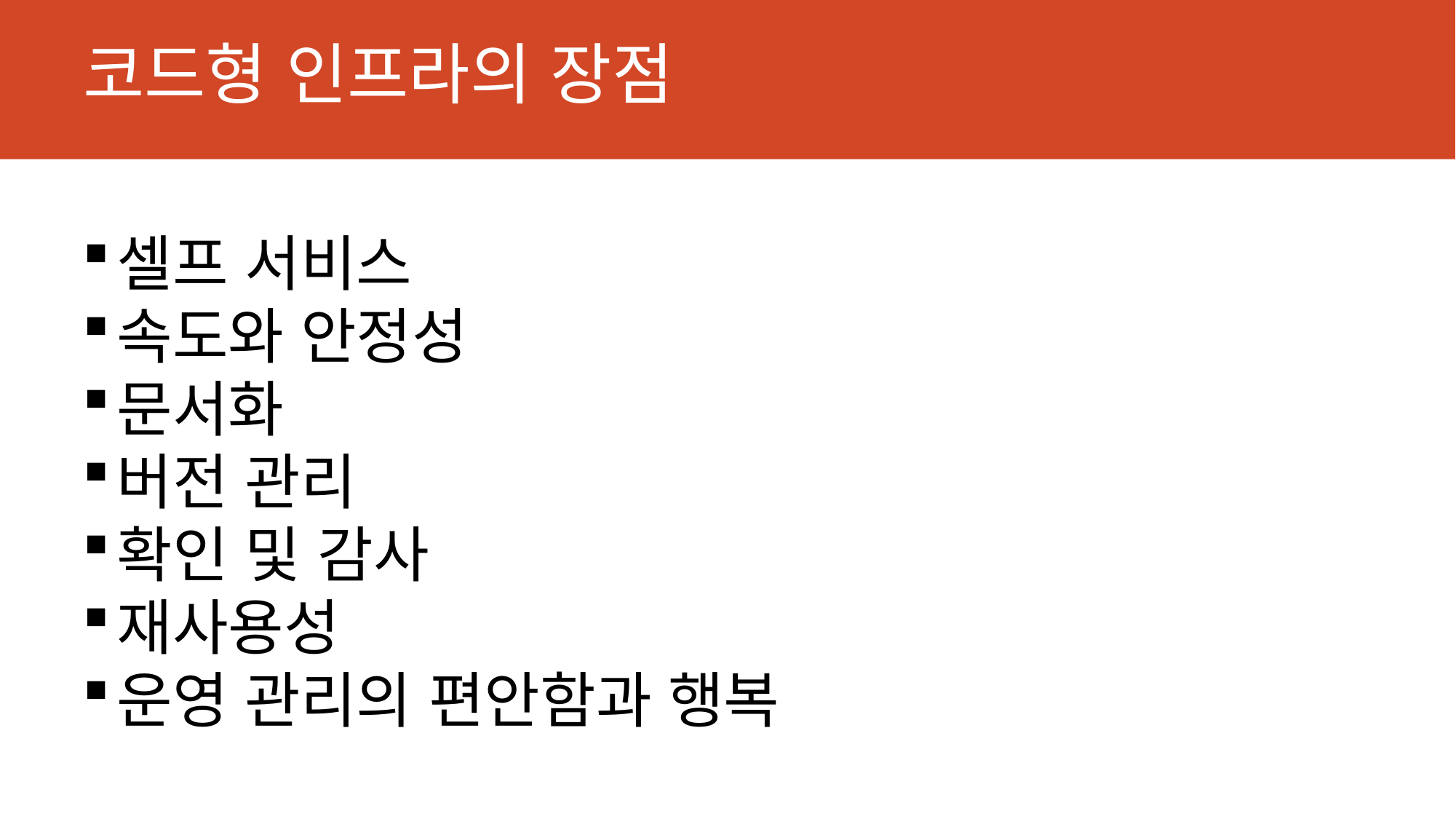

# 코드형 인프라의 장점
셀프 서비스
속도와 안정성
문서화
버전 관리
확인 및 감사
재사용성
운영 관리의 편안함과 행복